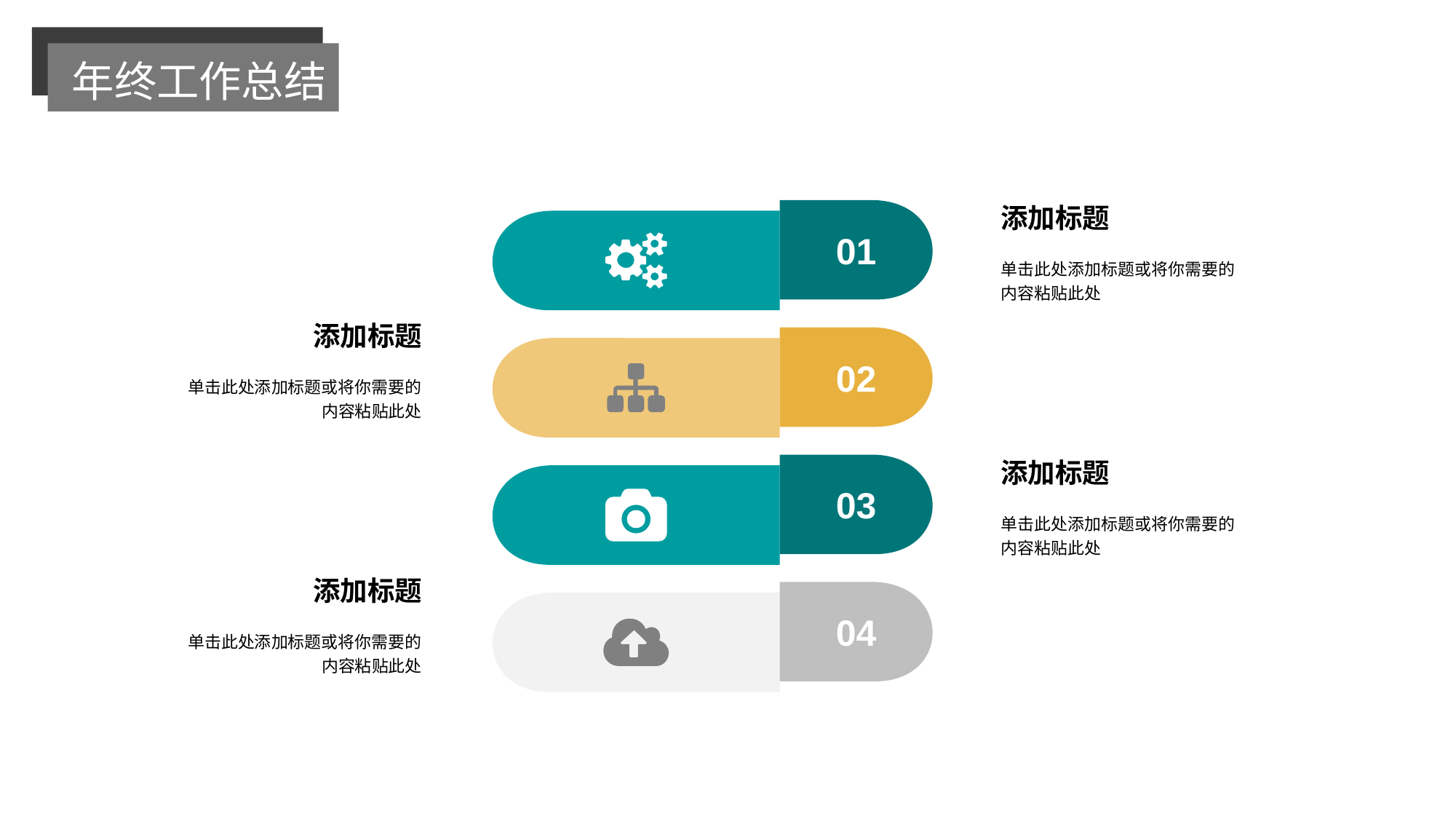

年终工作总结
添加标题
单击此处添加标题或将你需要的
内容粘贴此处
01

添加标题
单击此处添加标题或将你需要的
内容粘贴此处
02

添加标题
单击此处添加标题或将你需要的
内容粘贴此处
03

添加标题
单击此处添加标题或将你需要的
内容粘贴此处
04